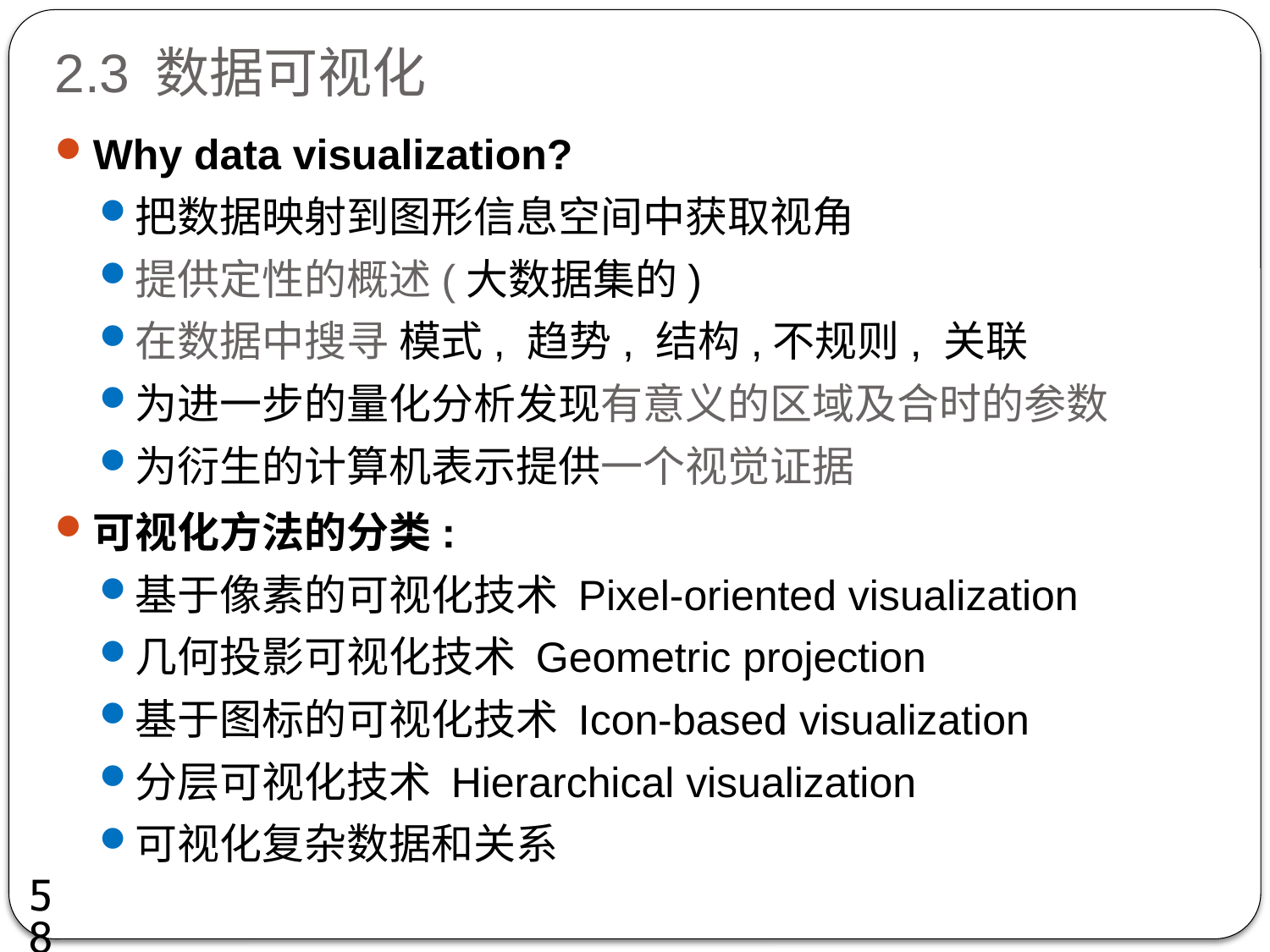

# 2.3 数据可视化
Why data visualization?
把数据映射到图形信息空间中获取视角
提供定性的概述(大数据集的)
在数据中搜寻 模式, 趋势, 结构,不规则, 关联
为进一步的量化分析发现有意义的区域及合时的参数
为衍生的计算机表示提供一个视觉证据
可视化方法的分类:
基于像素的可视化技术 Pixel-oriented visualization
几何投影可视化技术 Geometric projection
基于图标的可视化技术 Icon-based visualization
分层可视化技术 Hierarchical visualization
可视化复杂数据和关系
58